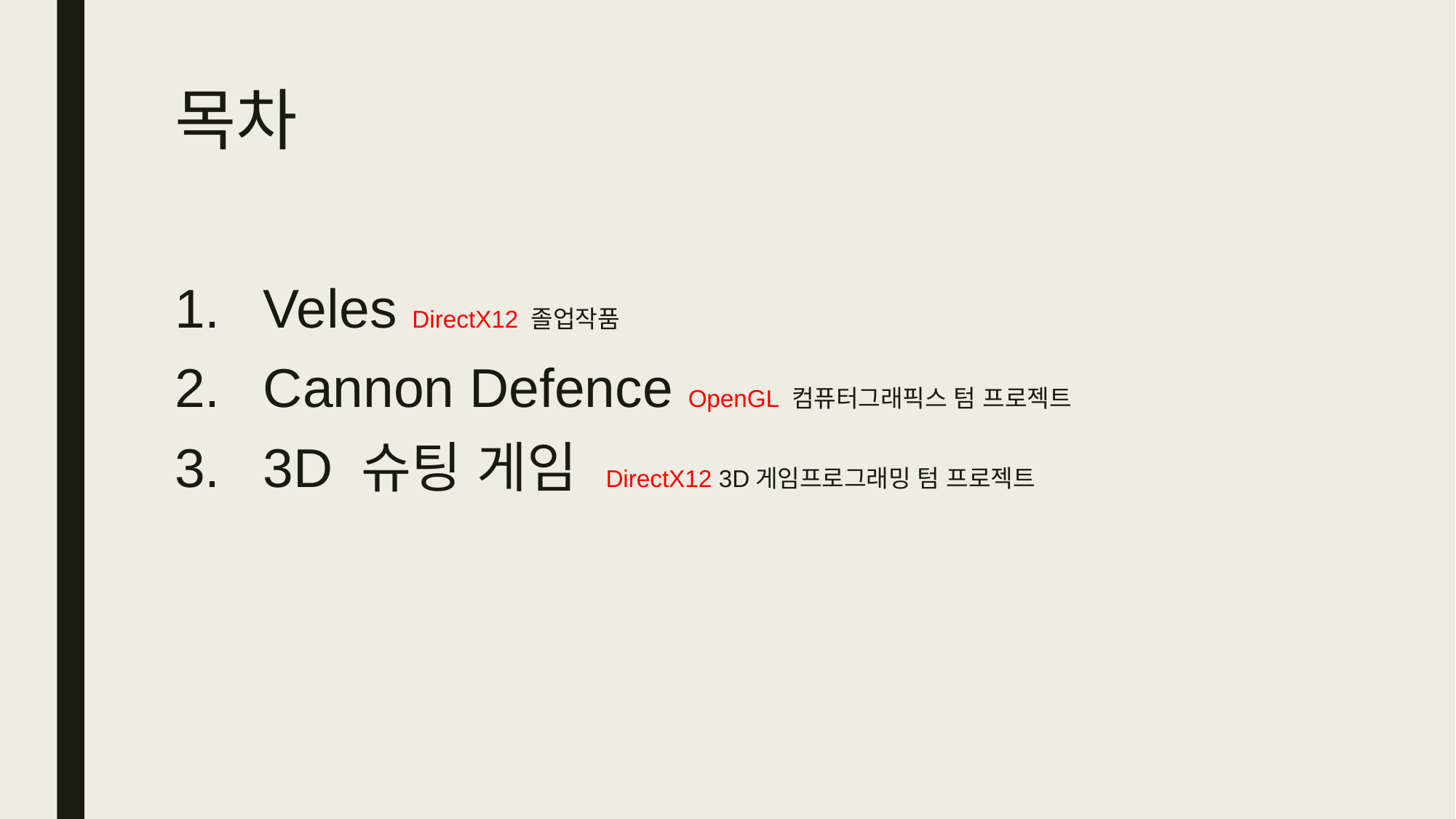

# 목차
Veles DirectX12 졸업작품
Cannon Defence OpenGL 컴퓨터그래픽스 텀 프로젝트
3D 슈팅 게임 DirectX12 3D게임프로그래밍 텀 프로젝트